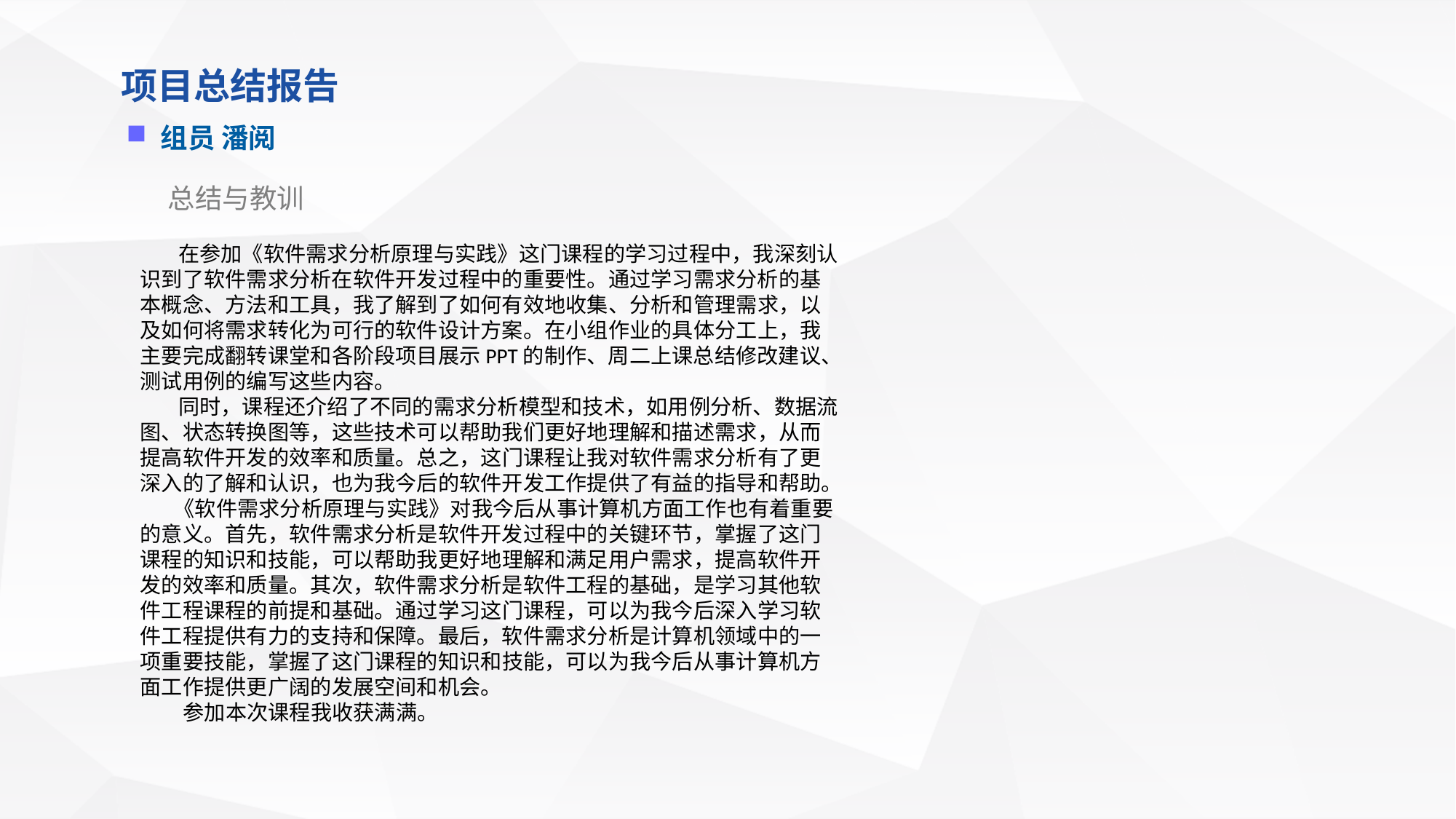

项目总结报告
组员 潘阅
总结与教训
       在参加《软件需求分析原理与实践》这门课程的学习过程中，我深刻认识到了软件需求分析在软件开发过程中的重要性。通过学习需求分析的基本概念、方法和工具，我了解到了如何有效地收集、分析和管理需求，以及如何将需求转化为可行的软件设计方案。在小组作业的具体分工上，我主要完成翻转课堂和各阶段项目展示PPT的制作、周二上课总结修改建议、测试用例的编写这些内容。
       同时，课程还介绍了不同的需求分析模型和技术，如用例分析、数据流图、状态转换图等，这些技术可以帮助我们更好地理解和描述需求，从而提高软件开发的效率和质量。总之，这门课程让我对软件需求分析有了更深入的了解和认识，也为我今后的软件开发工作提供了有益的指导和帮助。
      《软件需求分析原理与实践》对我今后从事计算机方面工作也有着重要的意义。首先，软件需求分析是软件开发过程中的关键环节，掌握了这门课程的知识和技能，可以帮助我更好地理解和满足用户需求，提高软件开发的效率和质量。其次，软件需求分析是软件工程的基础，是学习其他软件工程课程的前提和基础。通过学习这门课程，可以为我今后深入学习软件工程提供有力的支持和保障。最后，软件需求分析是计算机领域中的一项重要技能，掌握了这门课程的知识和技能，可以为我今后从事计算机方面工作提供更广阔的发展空间和机会。
        参加本次课程我收获满满。